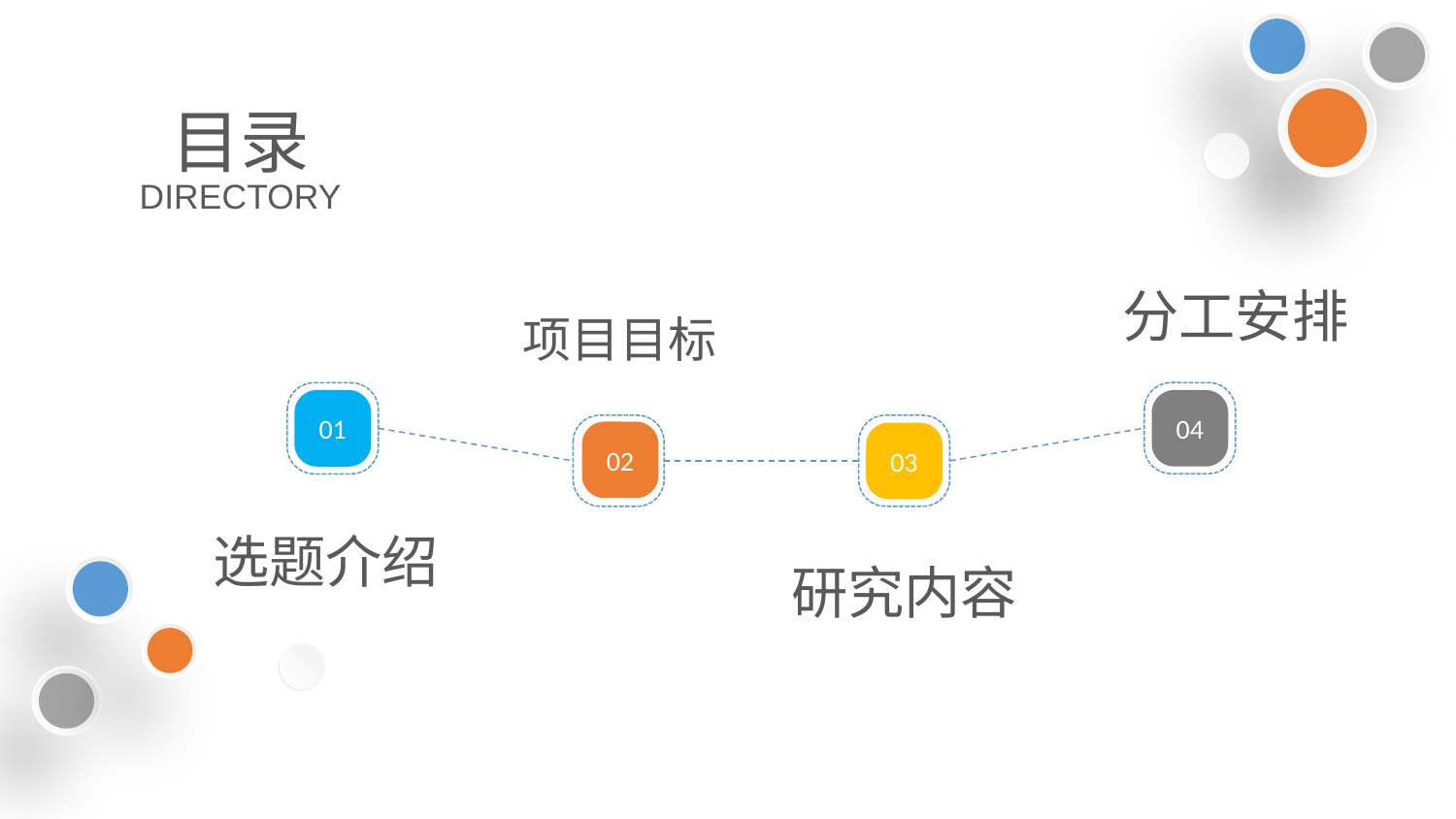

目录

DIRECTORY
分工安排
项目目标

01
04

02
03
选题介绍
研究内容